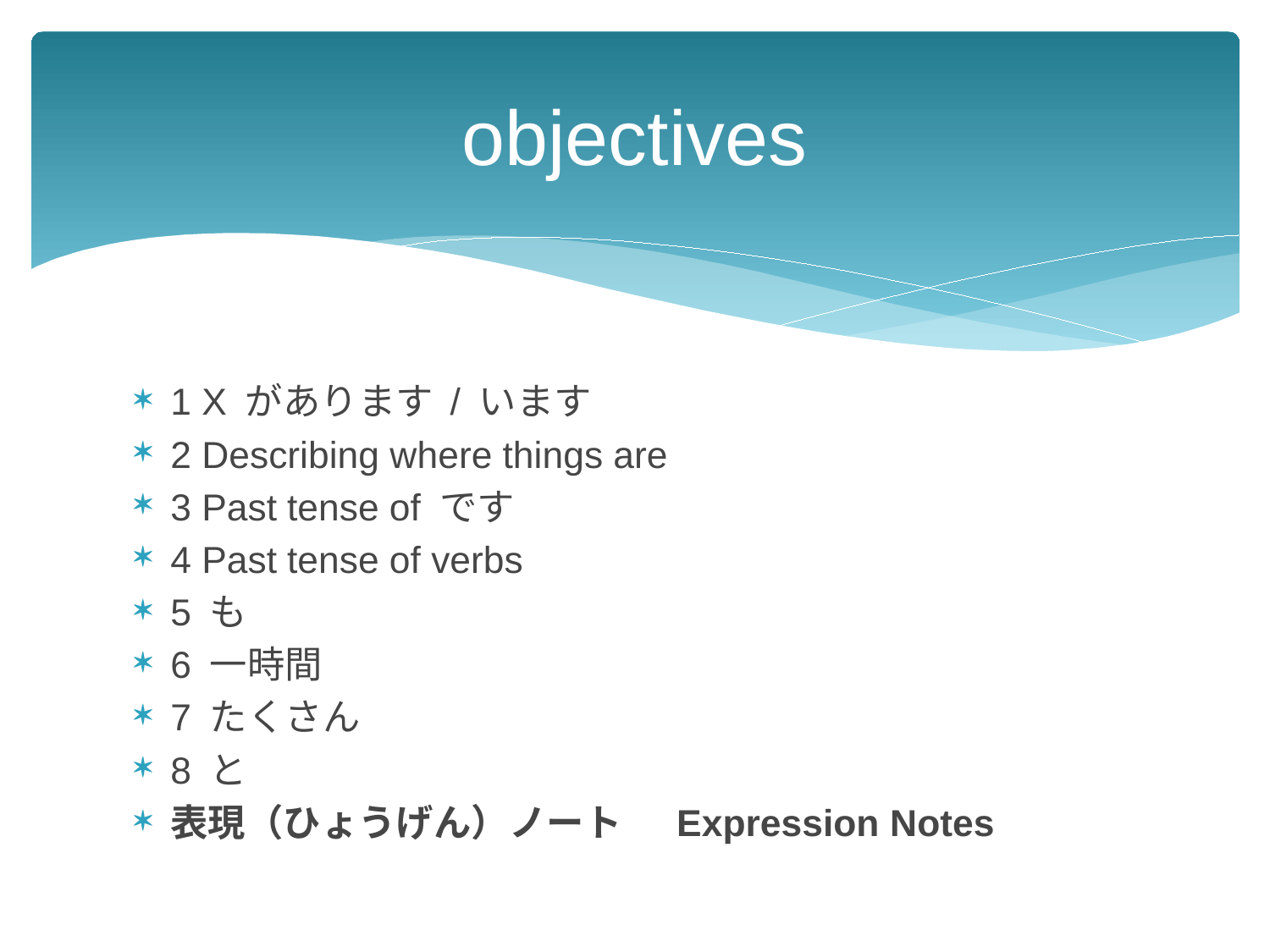

# objectives
1 X があります / います
2 Describing where things are
3 Past tense of です
4 Past tense of verbs
5 も
6 一時間
7 たくさん
8 と
表現（ひょうげん）ノート　 Expression Notes